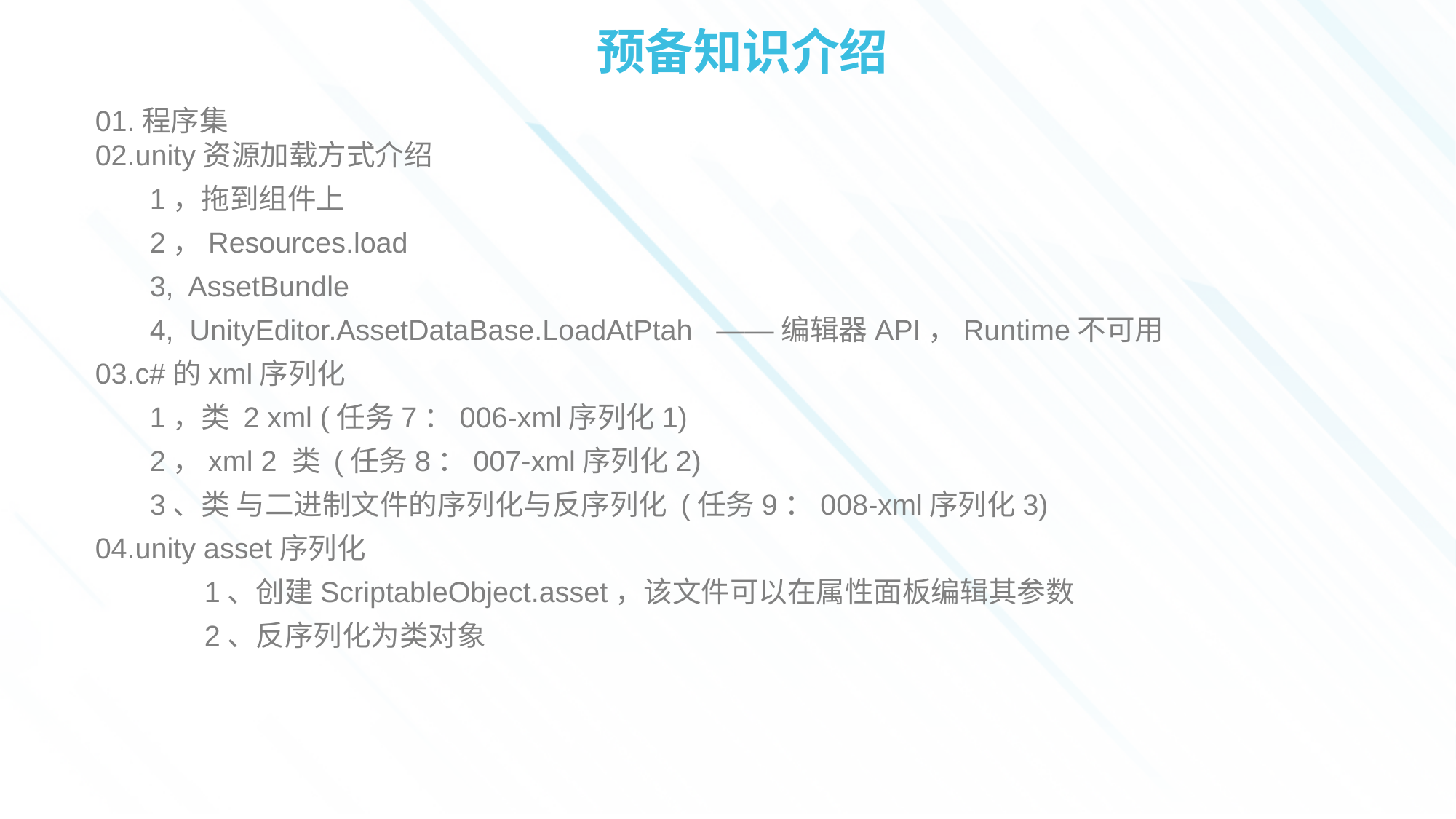

# 预备知识介绍
01.程序集
02.unity资源加载方式介绍
1，拖到组件上
2，Resources.load
3,  AssetBundle
4,  UnityEditor.AssetDataBase.LoadAtPtah   ——编辑器API，Runtime不可用
03.c#的xml序列化
1，类 2 xml (任务7：006-xml序列化1)
2，xml 2 类 (任务8：007-xml序列化2)
3、类 与二进制文件的序列化与反序列化 (任务9：008-xml序列化3)
04.unity asset序列化
	1、创建ScriptableObject.asset，该文件可以在属性面板编辑其参数
	2、反序列化为类对象